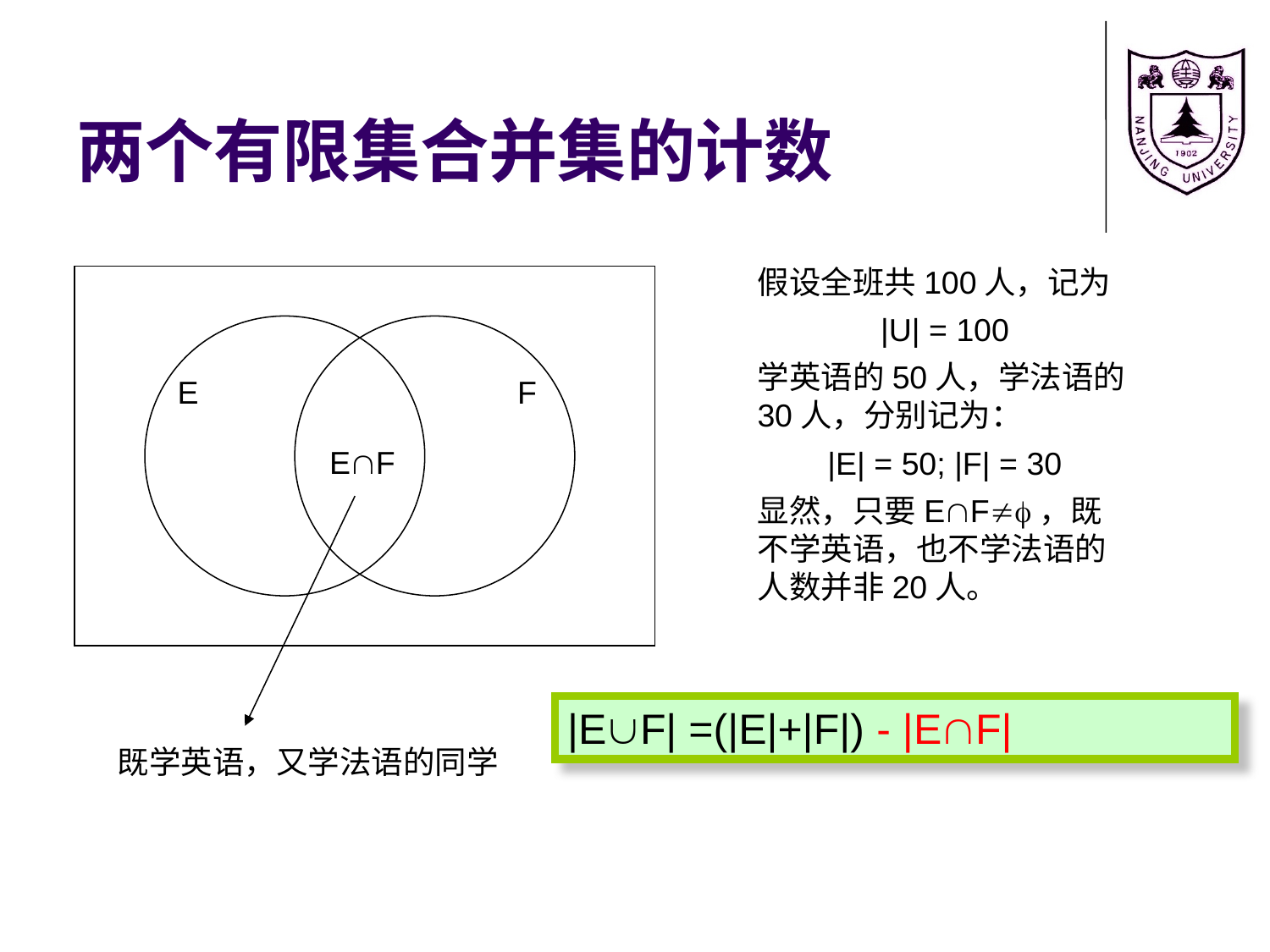

# 两个有限集合并集的计数
假设全班共100人，记为
|U| = 100
学英语的50人，学法语的30人，分别记为：
|E| = 50; |F| = 30
显然，只要E∩F≠φ，既不学英语，也不学法语的人数并非20人。

E
F
E∩F

|E∪F| =(|E|+|F|) - |E∩F|
既学英语，又学法语的同学